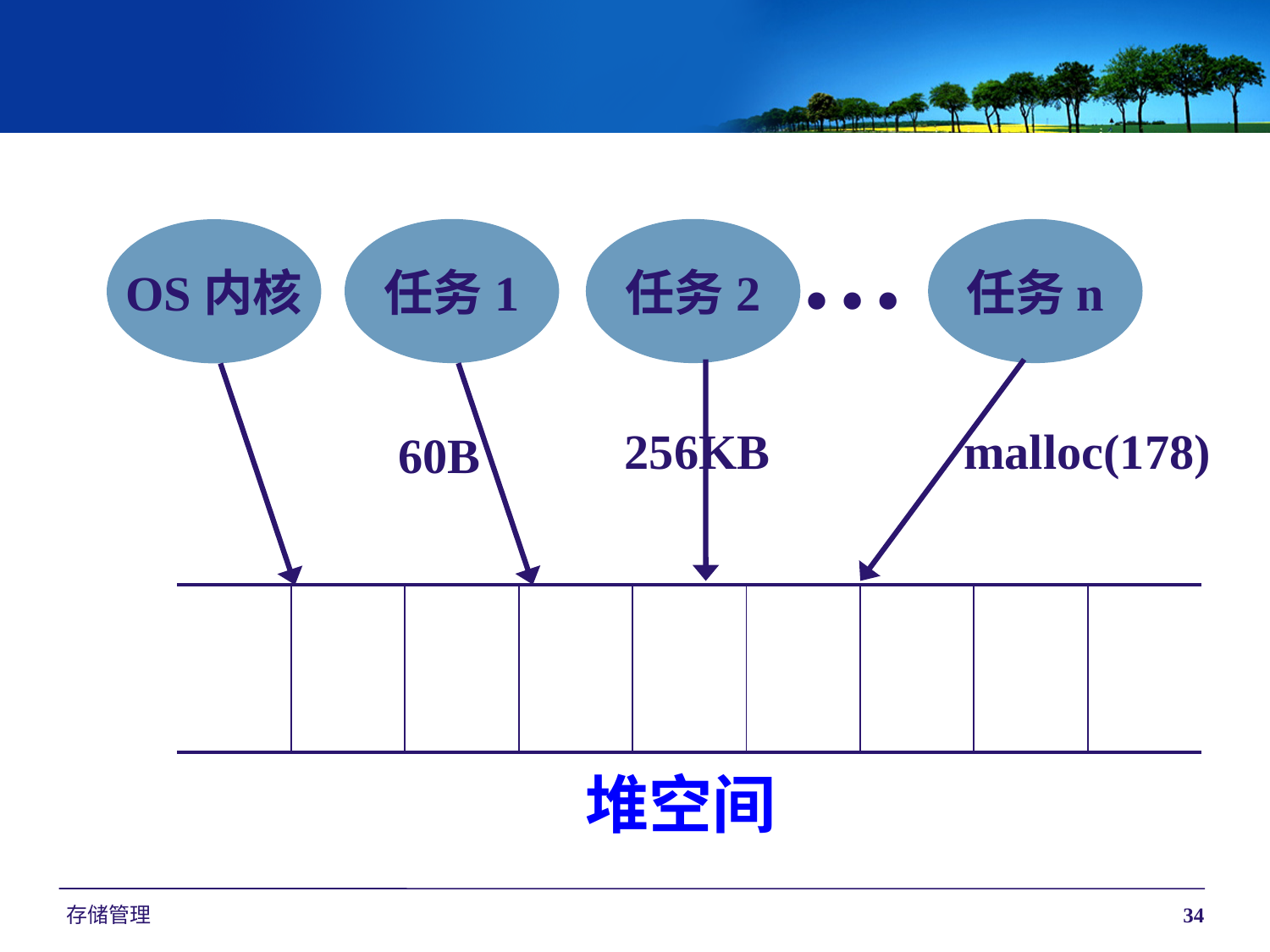

…
任务1
任务2
任务n
OS内核

256KB
malloc(178)
60B
|  |  |  |  |  |  |  |  |  |
| --- | --- | --- | --- | --- | --- | --- | --- | --- |
堆空间
存储管理
34